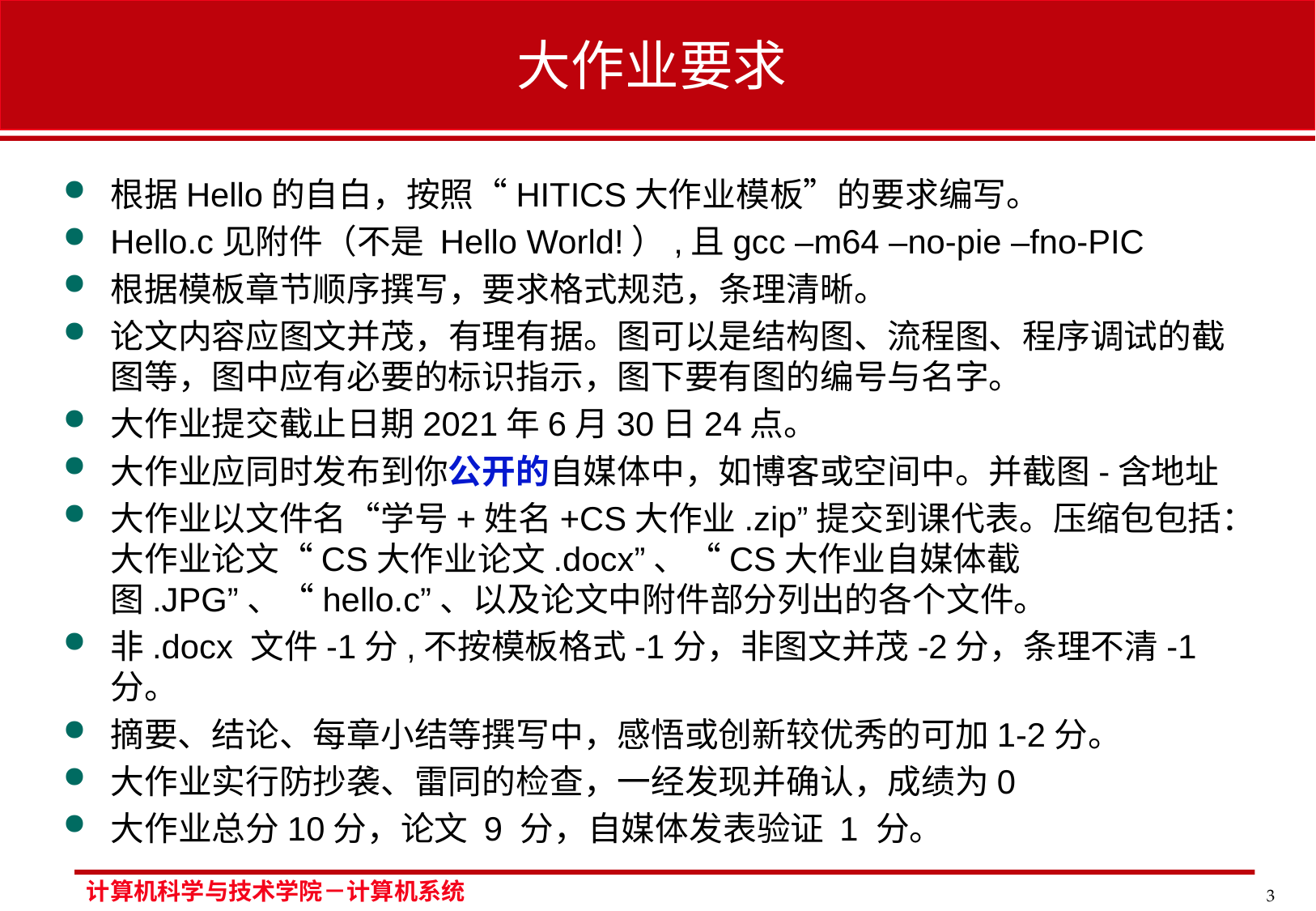

# 大作业要求
根据Hello的自白，按照“HITICS大作业模板”的要求编写。
Hello.c见附件（不是 Hello World!）,且gcc –m64 –no-pie –fno-PIC
根据模板章节顺序撰写，要求格式规范，条理清晰。
论文内容应图文并茂，有理有据。图可以是结构图、流程图、程序调试的截图等，图中应有必要的标识指示，图下要有图的编号与名字。
大作业提交截止日期2021年6月30日24点。
大作业应同时发布到你公开的自媒体中，如博客或空间中。并截图-含地址
大作业以文件名“学号+姓名+CS大作业.zip”提交到课代表。压缩包包括：大作业论文“CS大作业论文.docx”、“CS大作业自媒体截图.JPG”、“hello.c”、以及论文中附件部分列出的各个文件。
非.docx 文件-1分,不按模板格式-1分，非图文并茂-2分，条理不清-1分。
摘要、结论、每章小结等撰写中，感悟或创新较优秀的可加1-2分。
大作业实行防抄袭、雷同的检查，一经发现并确认，成绩为0
大作业总分10分，论文 9 分，自媒体发表验证 1 分。